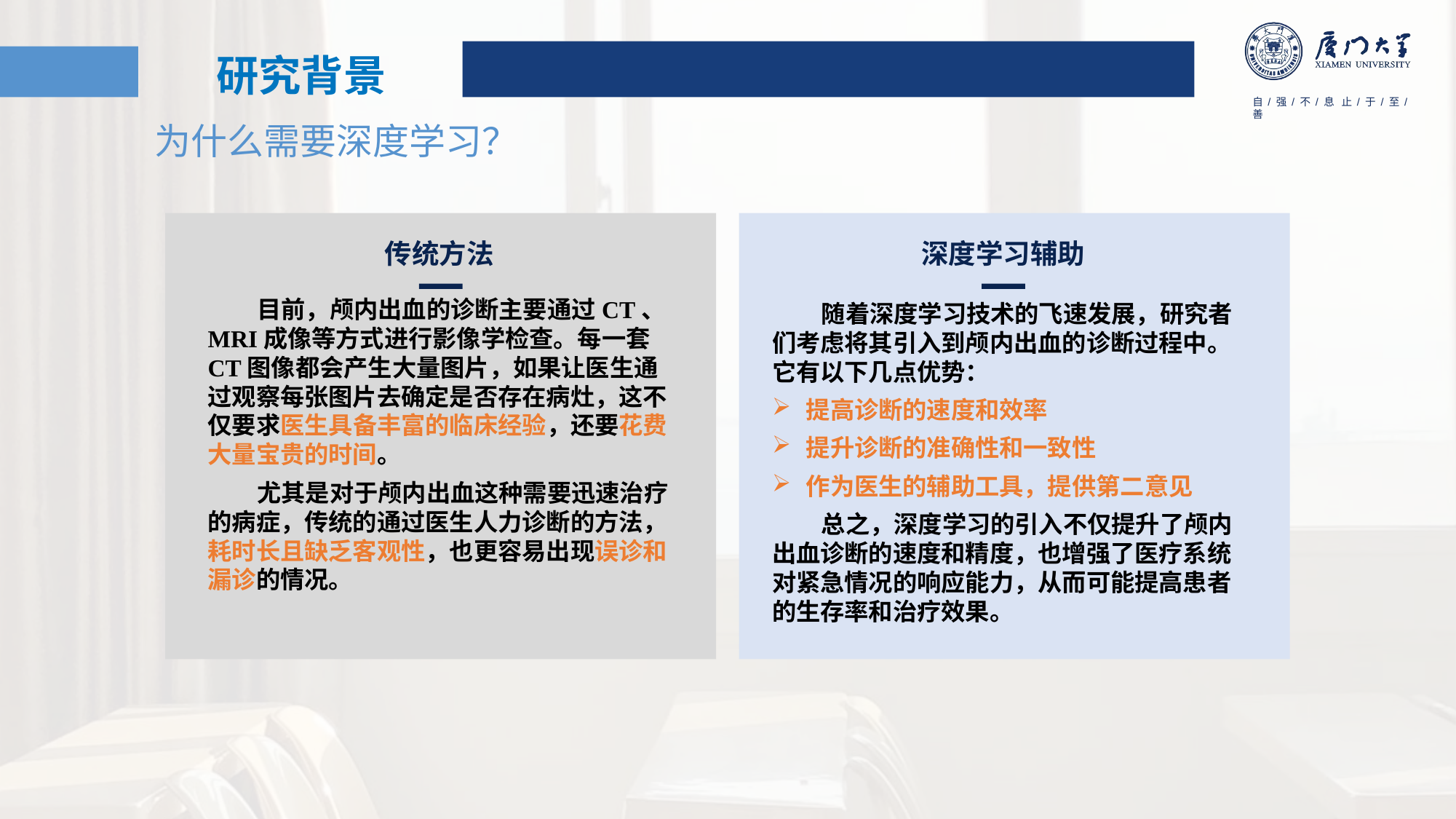

研究背景
为什么需要深度学习？

传统方法
深度学习辅助

        目前，颅内出血的诊断主要通过CT、MRI成像等方式进行影像学检查。每一套CT图像都会产生大量图片，如果让医生通过观察每张图片去确定是否存在病灶，这不仅要求医生具备丰富的临床经验，还要花费大量宝贵的时间。
        尤其是对于颅内出血这种需要迅速治疗的病症，传统的通过医生人力诊断的方法，耗时长且缺乏客观性，也更容易出现误诊和漏诊的情况。
        随着深度学习技术的飞速发展，研究者们考虑将其引入到颅内出血的诊断过程中。它有以下几点优势：
提高诊断的速度和效率
提升诊断的准确性和一致性
作为医生的辅助工具，提供第二意见
        总之，深度学习的引入不仅提升了颅内出血诊断的速度和精度，也增强了医疗系统对紧急情况的响应能力，从而可能提高患者的生存率和治疗效果。